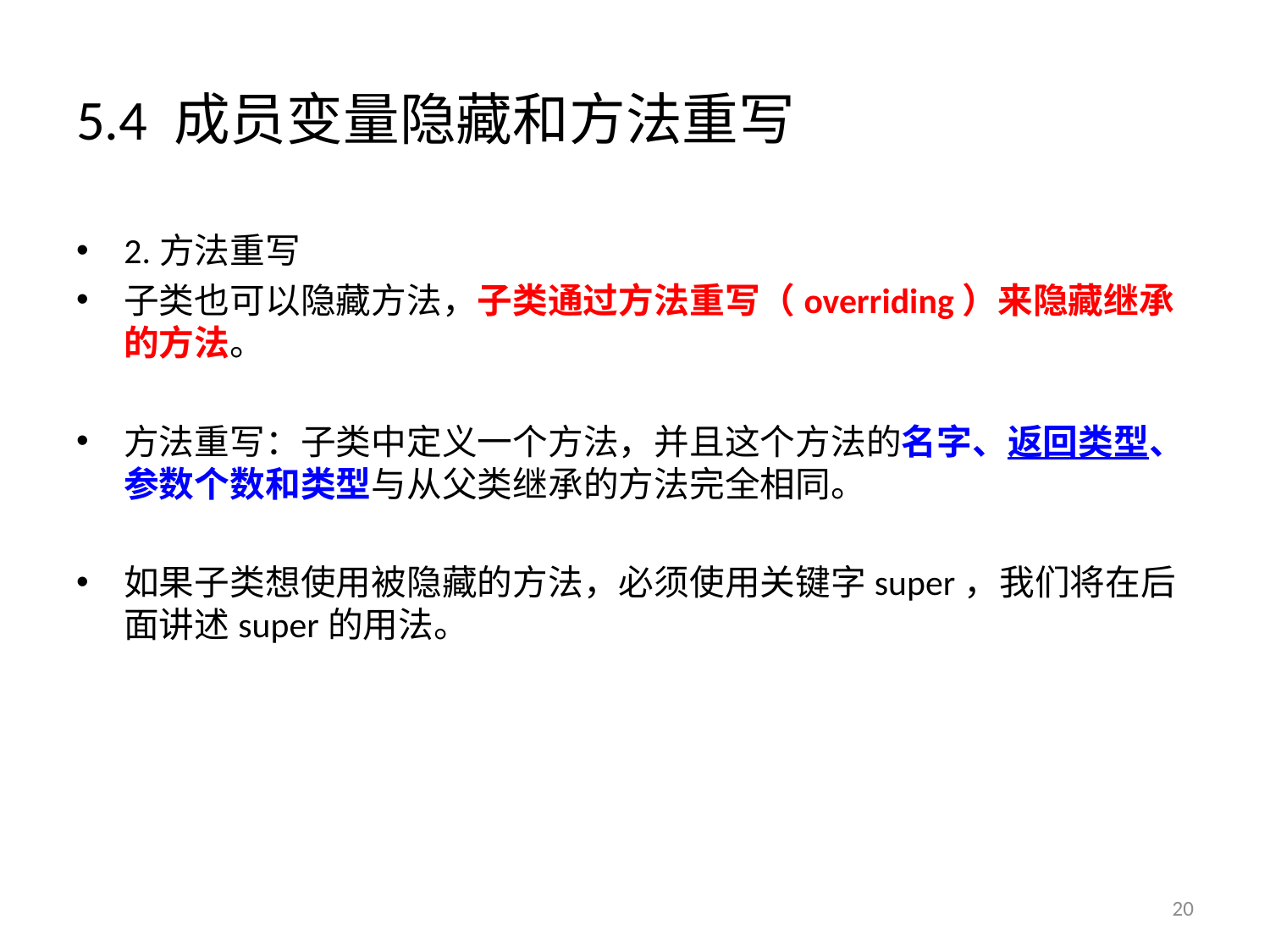

# 5.4 成员变量隐藏和方法重写
2.方法重写
子类也可以隐藏方法，子类通过方法重写（overriding）来隐藏继承的方法。

方法重写：子类中定义一个方法，并且这个方法的名字、返回类型、参数个数和类型与从父类继承的方法完全相同。

如果子类想使用被隐藏的方法，必须使用关键字super，我们将在后面讲述super的用法。
20